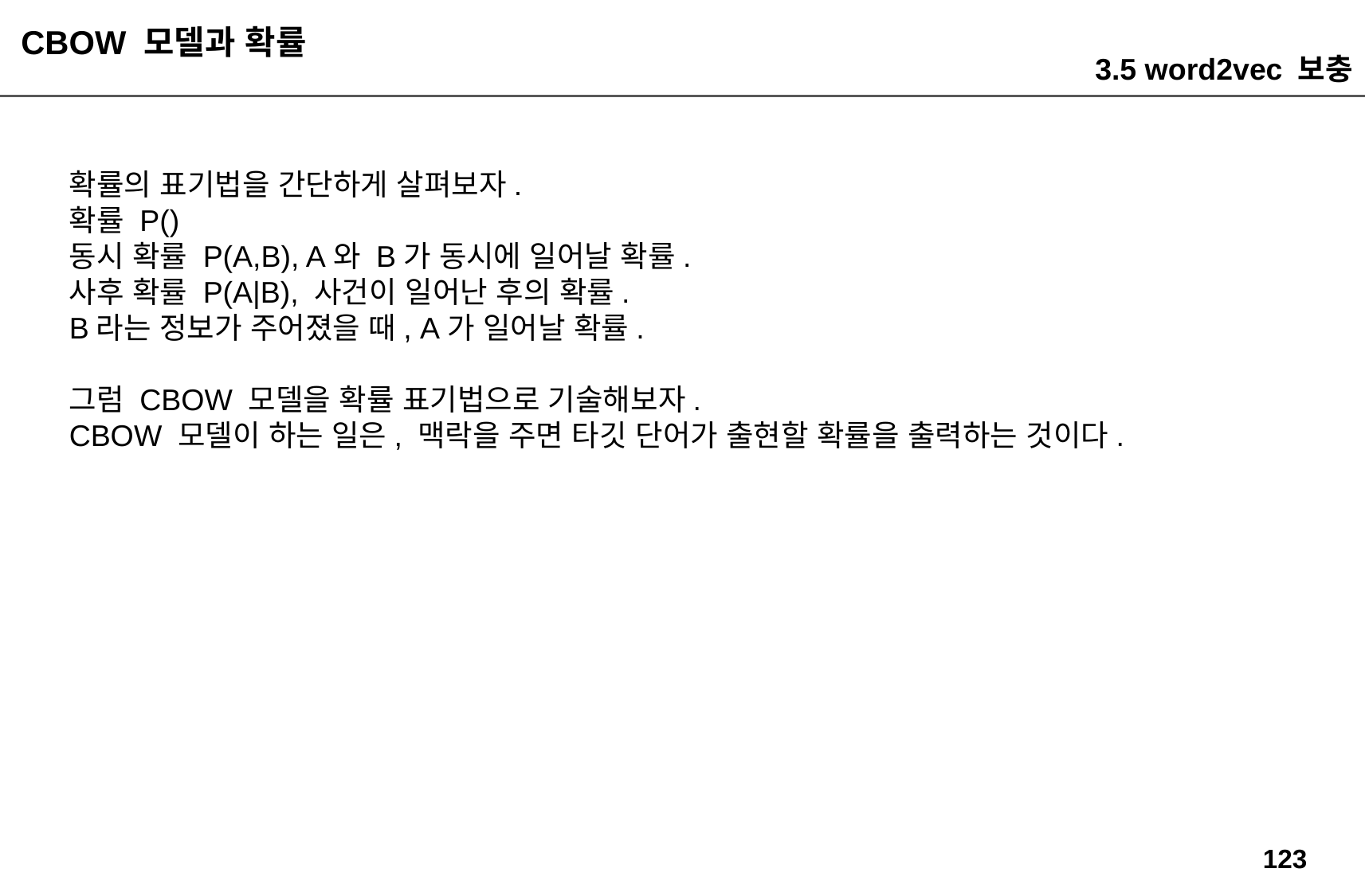

CBOW 모델과 확률
3.5 word2vec 보충
확률의 표기법을 간단하게 살펴보자.
확률 P()
동시 확률 P(A,B), A와 B가 동시에 일어날 확률.
사후 확률 P(A|B), 사건이 일어난 후의 확률.
B라는 정보가 주어졌을 때, A가 일어날 확률.

그럼 CBOW 모델을 확률 표기법으로 기술해보자.
CBOW 모델이 하는 일은, 맥락을 주면 타깃 단어가 출현할 확률을 출력하는 것이다.